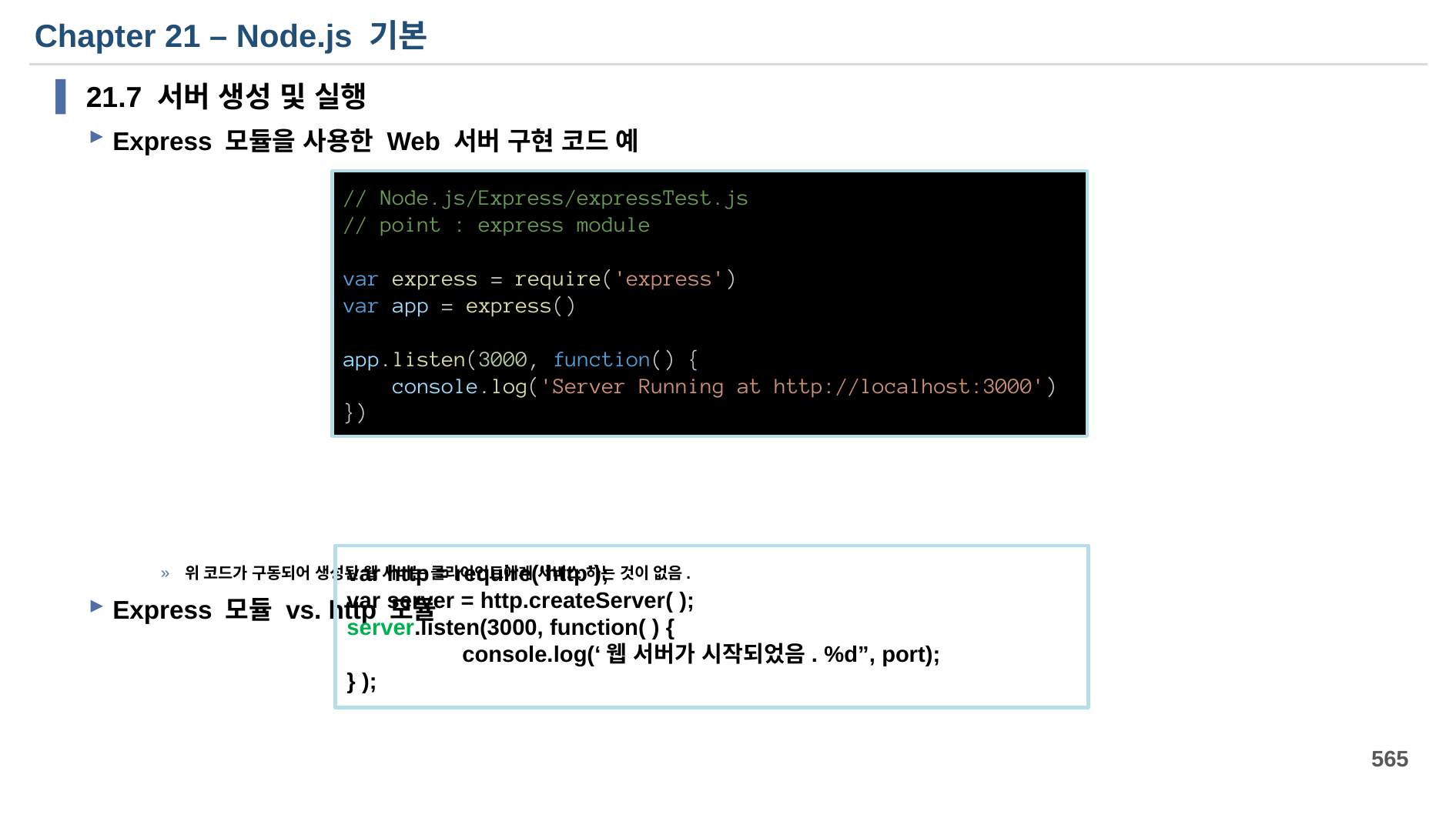

# Chapter 21 – Node.js 기본
21.7 서버 생성 및 실행
Express 모듈을 사용한 Web 서버 구현 코드 예

위 코드가 구동되어 생성된 웹 서버는 클라이언트에게 서비스 하는 것이 없음.
Express 모듈 vs. http 모듈

// Node.js/Express/expressTest.js
// point : express module
var express = require('express')
var app = express()
app.listen(3000, function() {
    console.log('Server Running at http://localhost:3000')
})
var http = require(‘http’);
var server = http.createServer( );
server.listen(3000, function( ) {
	console.log(‘웹 서버가 시작되었음. %d”, port);
} );
565